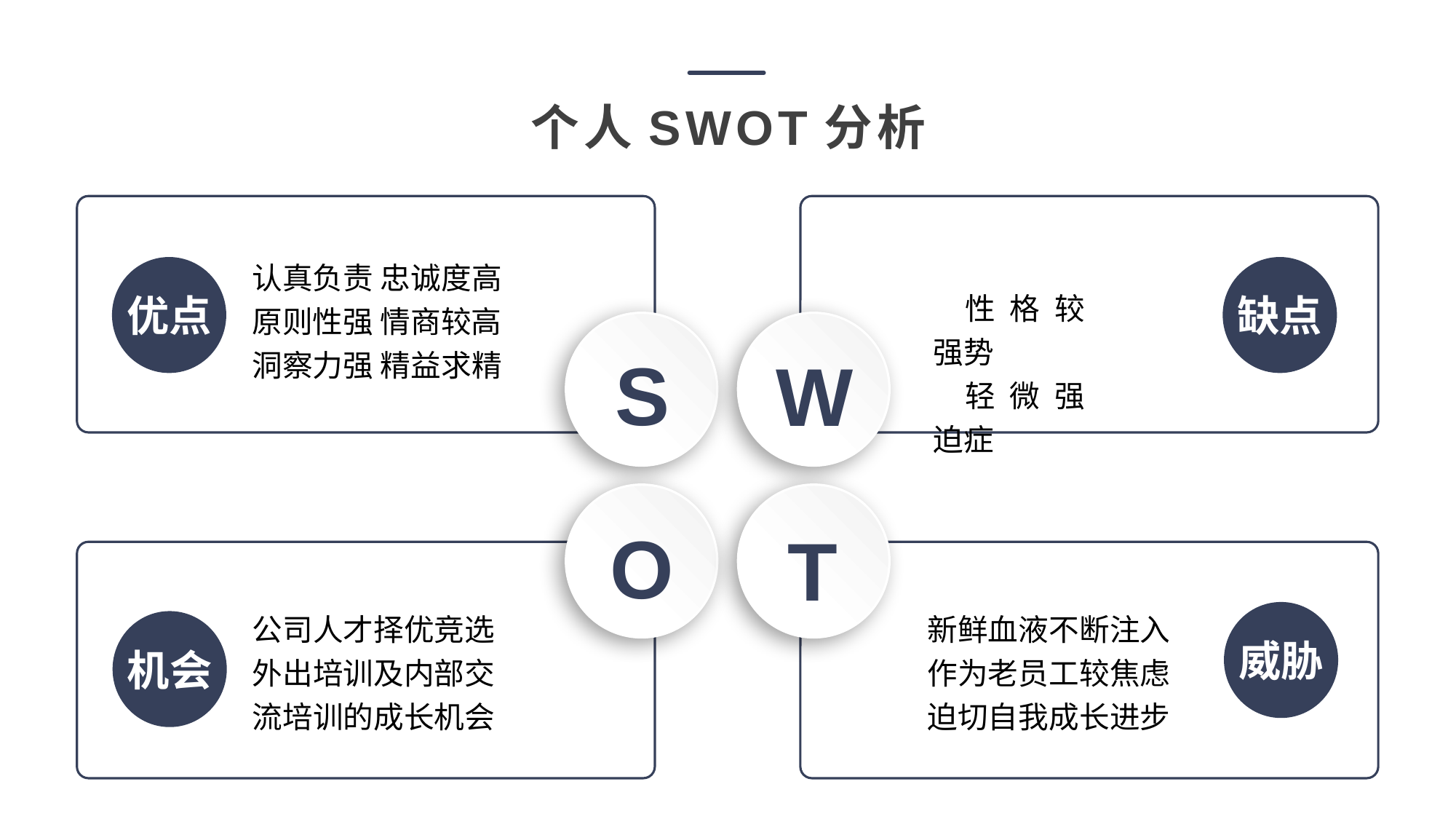

个人SWOT分析

认真负责 忠诚度高
原则性强 情商较高
洞察力强 精益求精

优点

缺点
性格较强势
轻微强迫症

S
W

O
T

公司人才择优竞选
外出培训及内部交
流培训的成长机会
新鲜血液不断注入
作为老员工较焦虑
迫切自我成长进步

威胁

机会